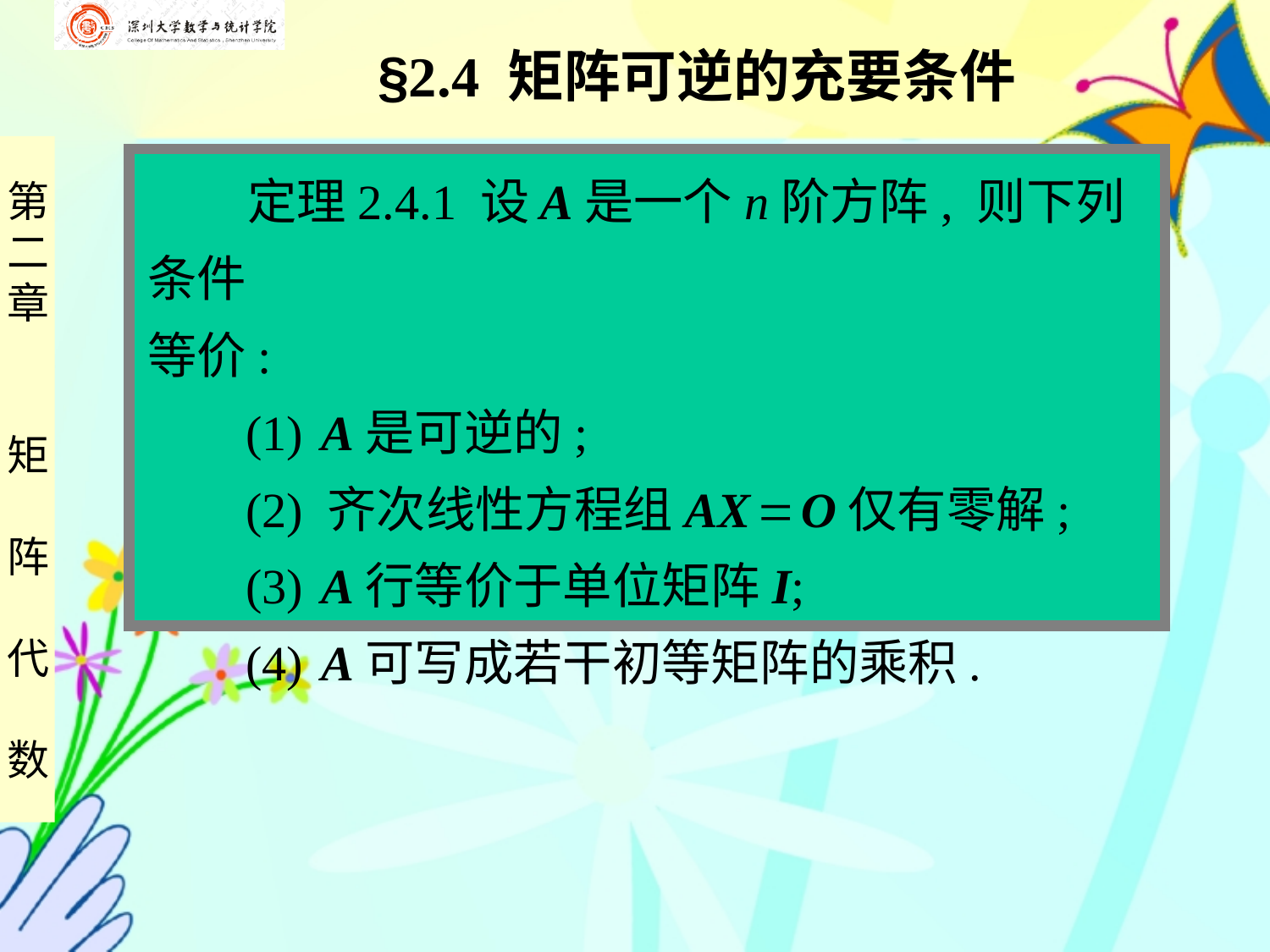

§2.4 矩阵可逆的充要条件
        定理2.4.1 设 A是一个n阶方阵, 则下列条件
等价:
        (1)  A是可逆的;
        (2) 齐次线性方程组AX = O仅有零解;
        (3)  A行等价于单位矩阵I;
        (4)  A可写成若干初等矩阵的乘积.